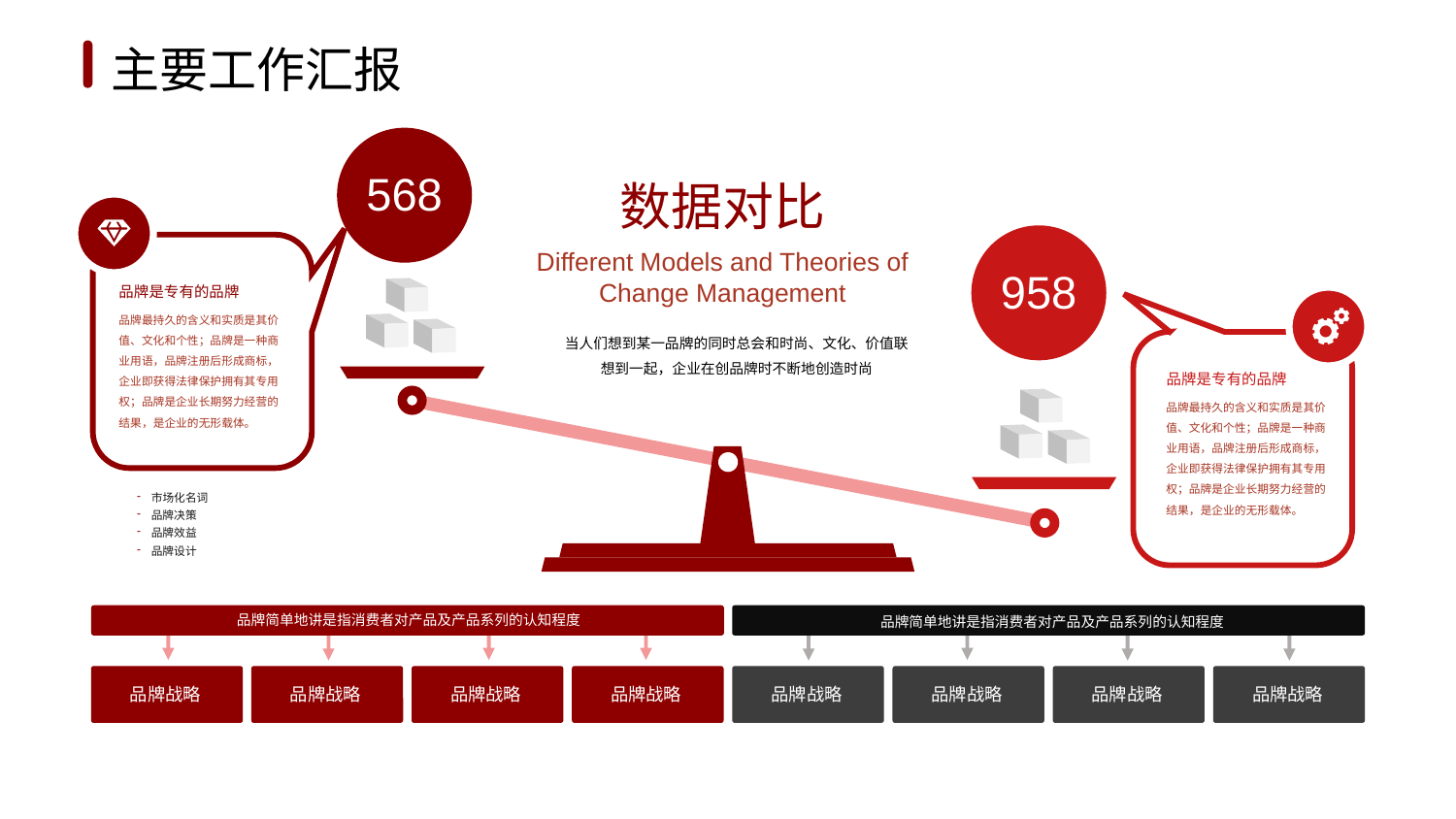

1
2
3
4
5
6
主要工作汇报

568
数据对比

958
Different Models and Theories of Change Management
品牌是专有的品牌

品牌最持久的含义和实质是其价值、文化和个性；品牌是一种商业用语，品牌注册后形成商标，企业即获得法律保护拥有其专用权；品牌是企业长期努力经营的结果，是企业的无形载体。
当人们想到某一品牌的同时总会和时尚、文化、价值联想到一起，企业在创品牌时不断地创造时尚

品牌是专有的品牌

品牌最持久的含义和实质是其价值、文化和个性；品牌是一种商业用语，品牌注册后形成商标，企业即获得法律保护拥有其专用权；品牌是企业长期努力经营的结果，是企业的无形载体。

市场化名词
品牌决策
品牌效益
品牌设计

品牌简单地讲是指消费者对产品及产品系列的认知程度
品牌简单地讲是指消费者对产品及产品系列的认知程度

品牌战略
品牌战略
品牌战略
品牌战略
品牌战略
品牌战略
品牌战略
品牌战略